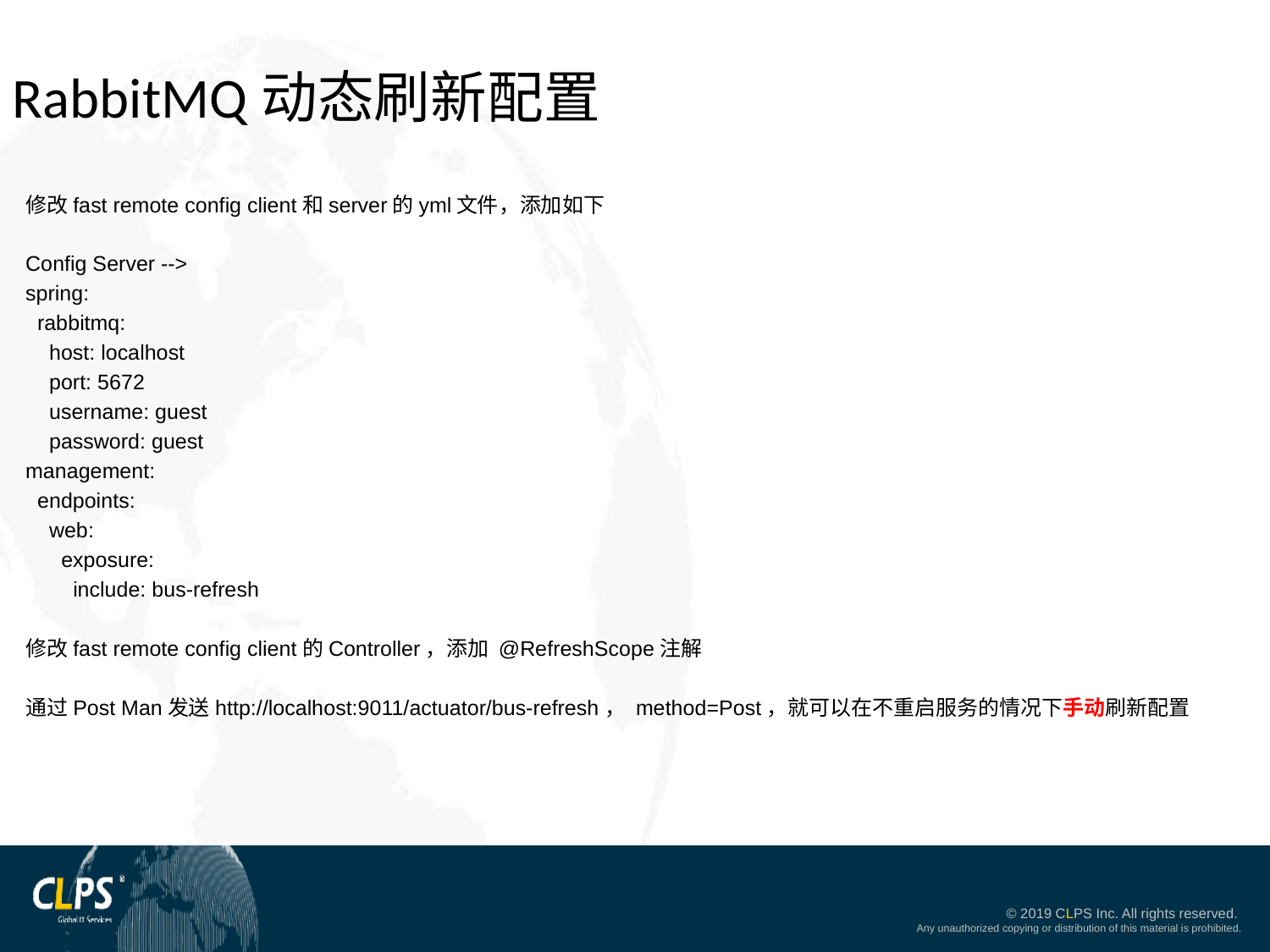

RabbitMQ动态刷新配置

修改fast remote config client和server的yml文件，添加如下

Config Server -->
spring:
  rabbitmq:
    host: localhost
    port: 5672
    username: guest
    password: guest
management:
  endpoints:
    web:
      exposure:
        include: bus-refresh

修改fast remote config client的Controller，添加 @RefreshScope注解

通过Post Man发送http://localhost:9011/actuator/bus-refresh， method=Post，就可以在不重启服务的情况下手动刷新配置

41